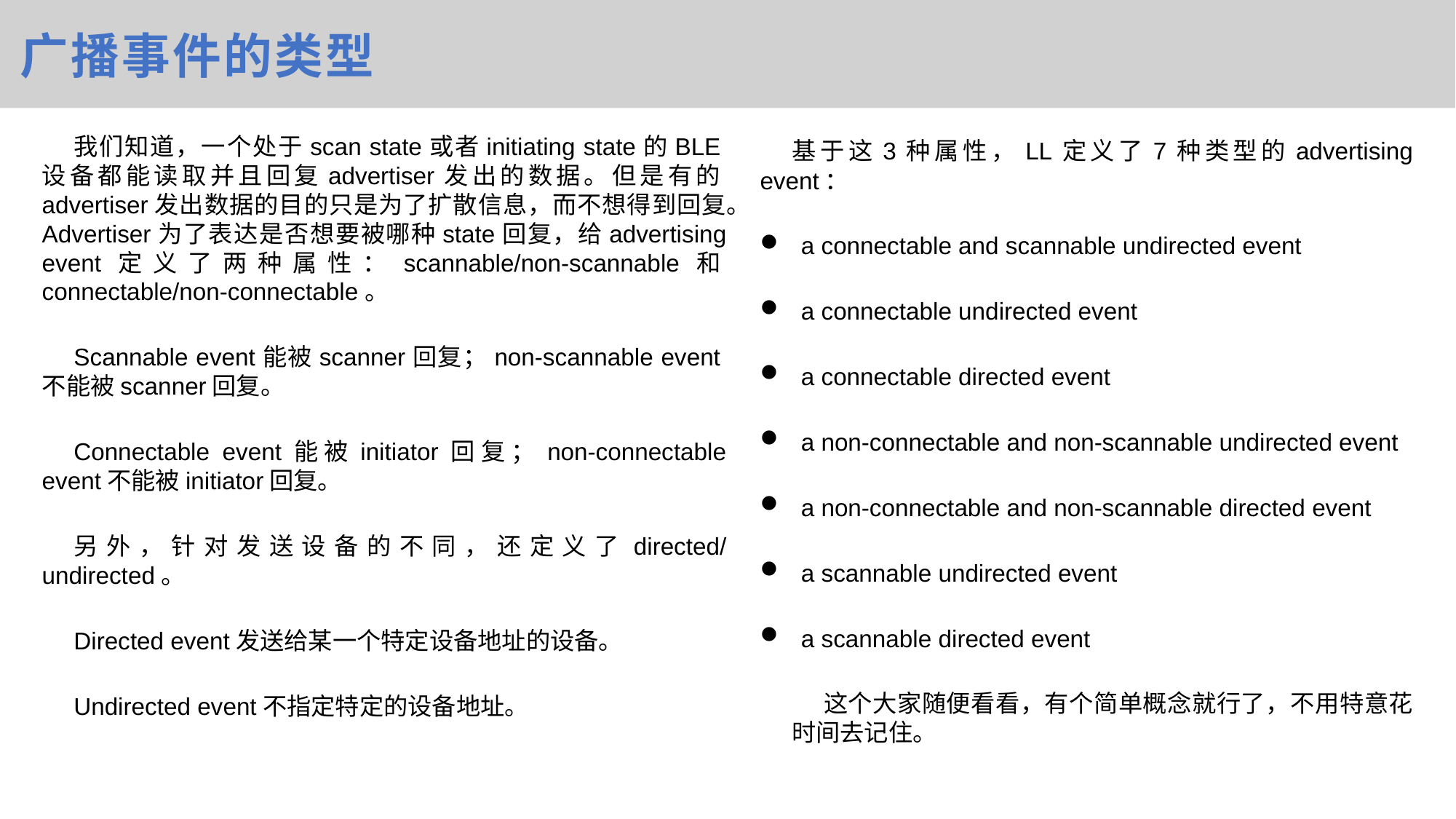

广播事件的类型
我们知道，一个处于scan state或者initiating state的BLE设备都能读取并且回复advertiser发出的数据。但是有的advertiser发出数据的目的只是为了扩散信息，而不想得到回复。Advertiser为了表达是否想要被哪种state回复，给advertising event定义了两种属性：scannable/non-scannable和connectable/non-connectable。
Scannable event能被scanner回复；non-scannable event不能被scanner回复。
Connectable event能被initiator回复；non-connectable event不能被initiator回复。
另外，针对发送设备的不同，还定义了directed/undirected。
Directed event发送给某一个特定设备地址的设备。
Undirected event不指定特定的设备地址。
基于这3种属性，LL定义了7种类型的advertising event：
a connectable and scannable undirected event
a connectable undirected event
a connectable directed event
a non-connectable and non-scannable undirected event
a non-connectable and non-scannable directed event
a scannable undirected event
a scannable directed event
这个大家随便看看，有个简单概念就行了，不用特意花时间去记住。